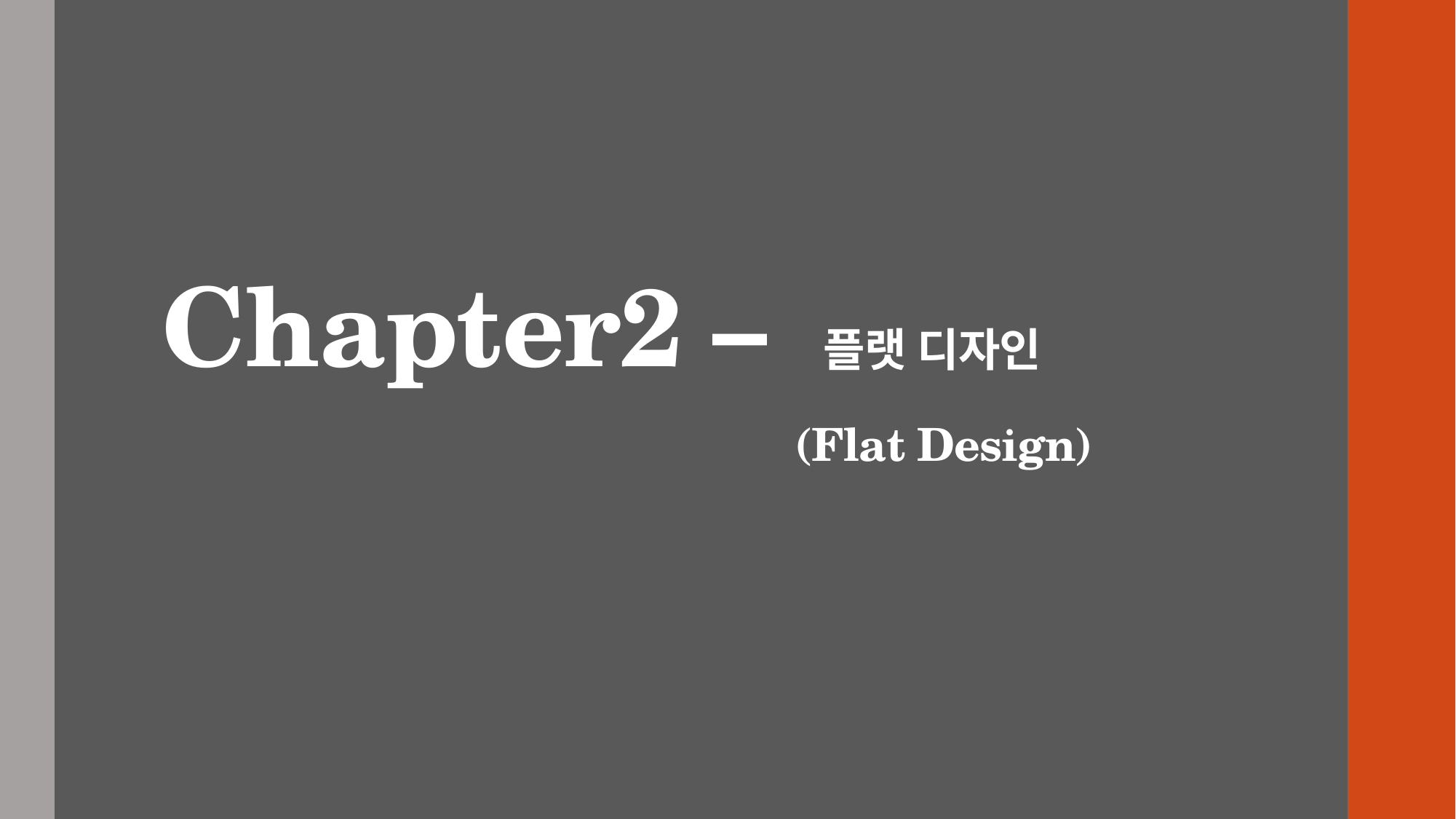

# Chapter2 – 플랫 디자인 (Flat Design)